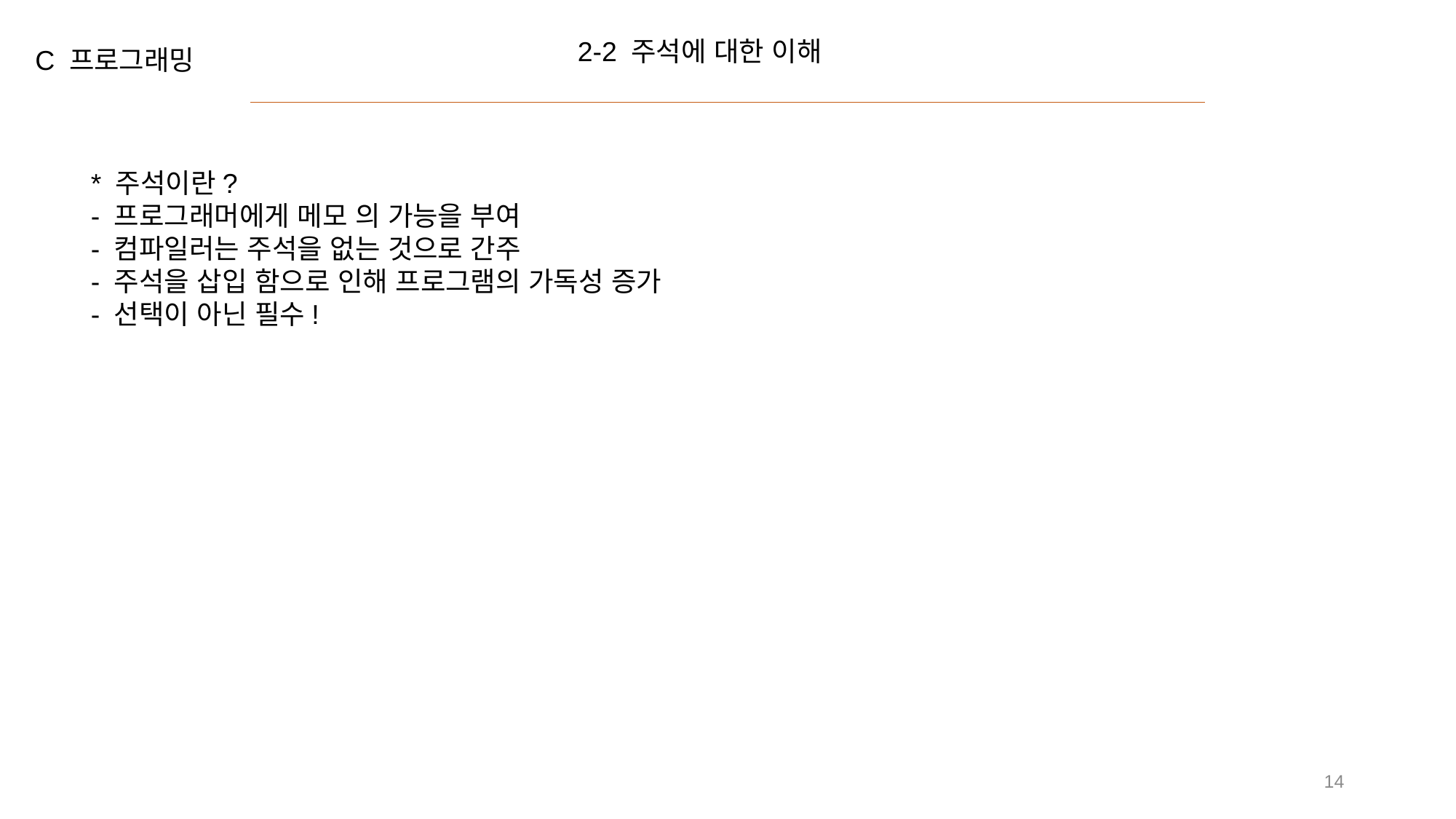

2-2 주석에 대한 이해
C 프로그래밍
* 주석이란?
- 프로그래머에게 메모 의 가능을 부여
- 컴파일러는 주석을 없는 것으로 간주
- 주석을 삽입 함으로 인해 프로그램의 가독성 증가
- 선택이 아닌 필수!
14